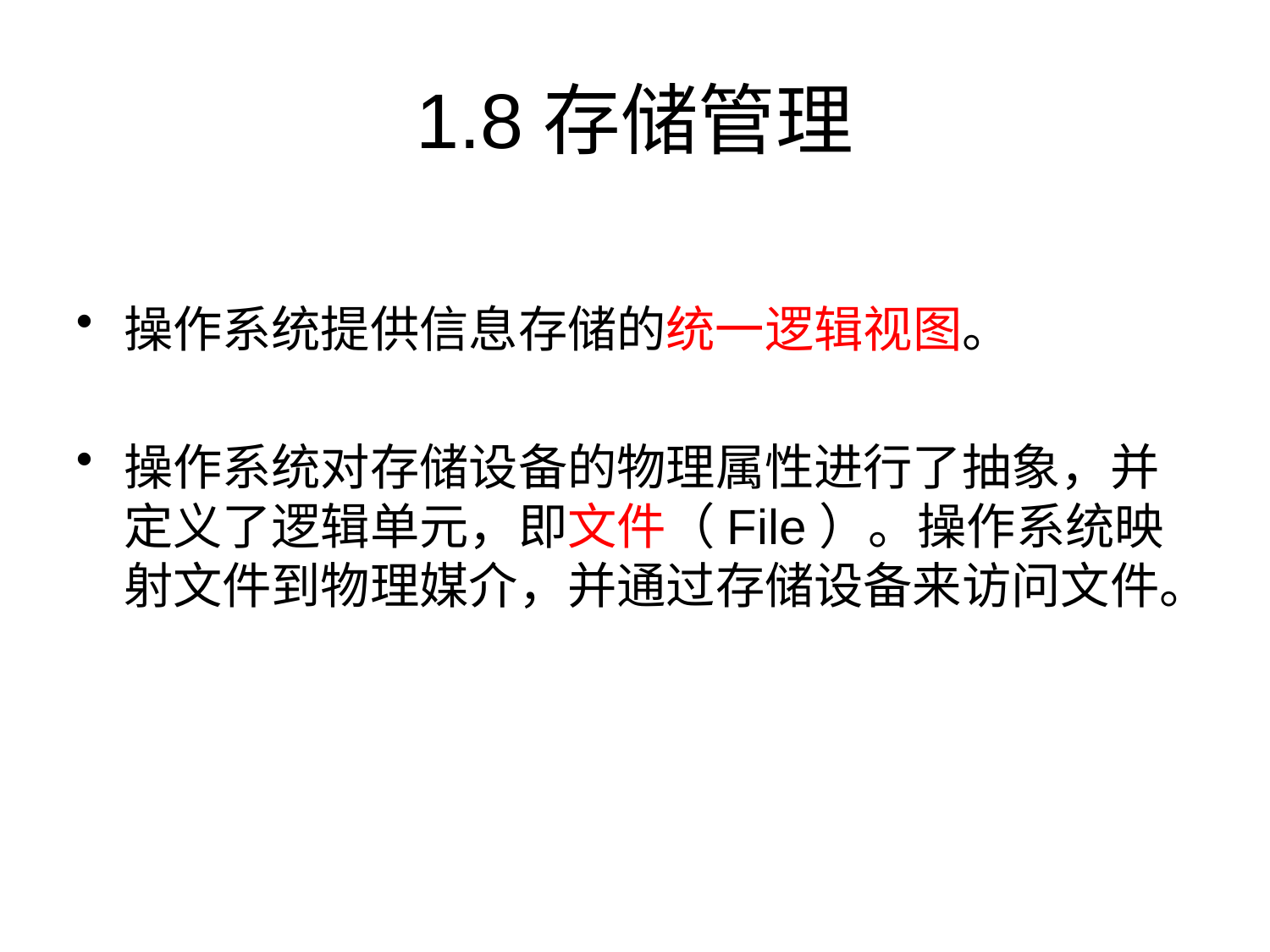

# 1.8	存储管理

操作系统提供信息存储的统一逻辑视图。

操作系统对存储设备的物理属性进行了抽象，并定义了逻辑单元，即文件（File）。操作系统映射文件到物理媒介，并通过存储设备来访问文件。